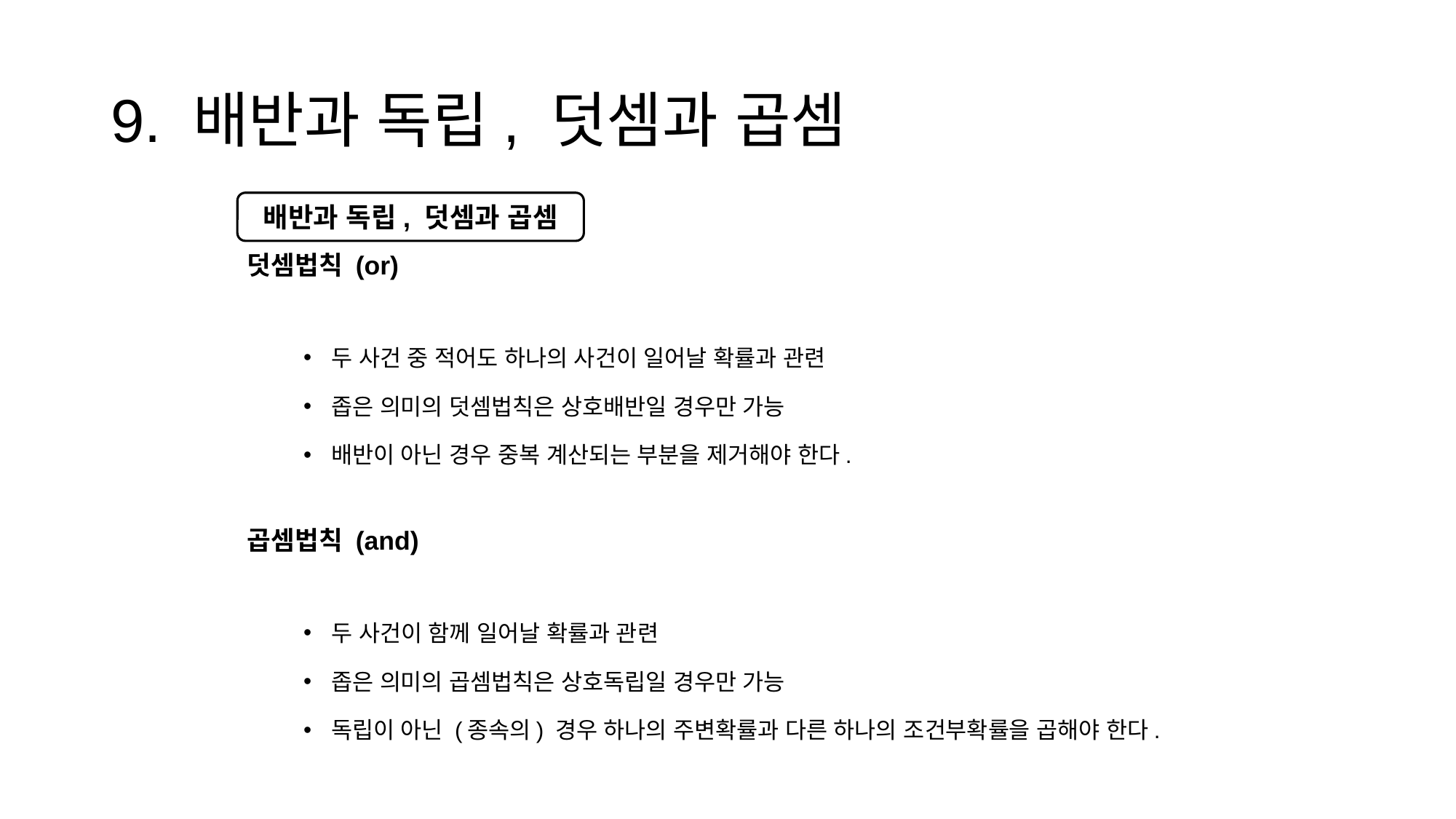

# 9. 배반과 독립, 덧셈과 곱셈

덧셈법칙 (or)

두 사건 중 적어도 하나의 사건이 일어날 확률과 관련
좁은 의미의 덧셈법칙은 상호배반일 경우만 가능
배반이 아닌 경우 중복 계산되는 부분을 제거해야 한다.

곱셈법칙 (and)

두 사건이 함께 일어날 확률과 관련
좁은 의미의 곱셈법칙은 상호독립일 경우만 가능
독립이 아닌 (종속의) 경우 하나의 주변확률과 다른 하나의 조건부확률을 곱해야 한다.

배반과 독립, 덧셈과 곱셈